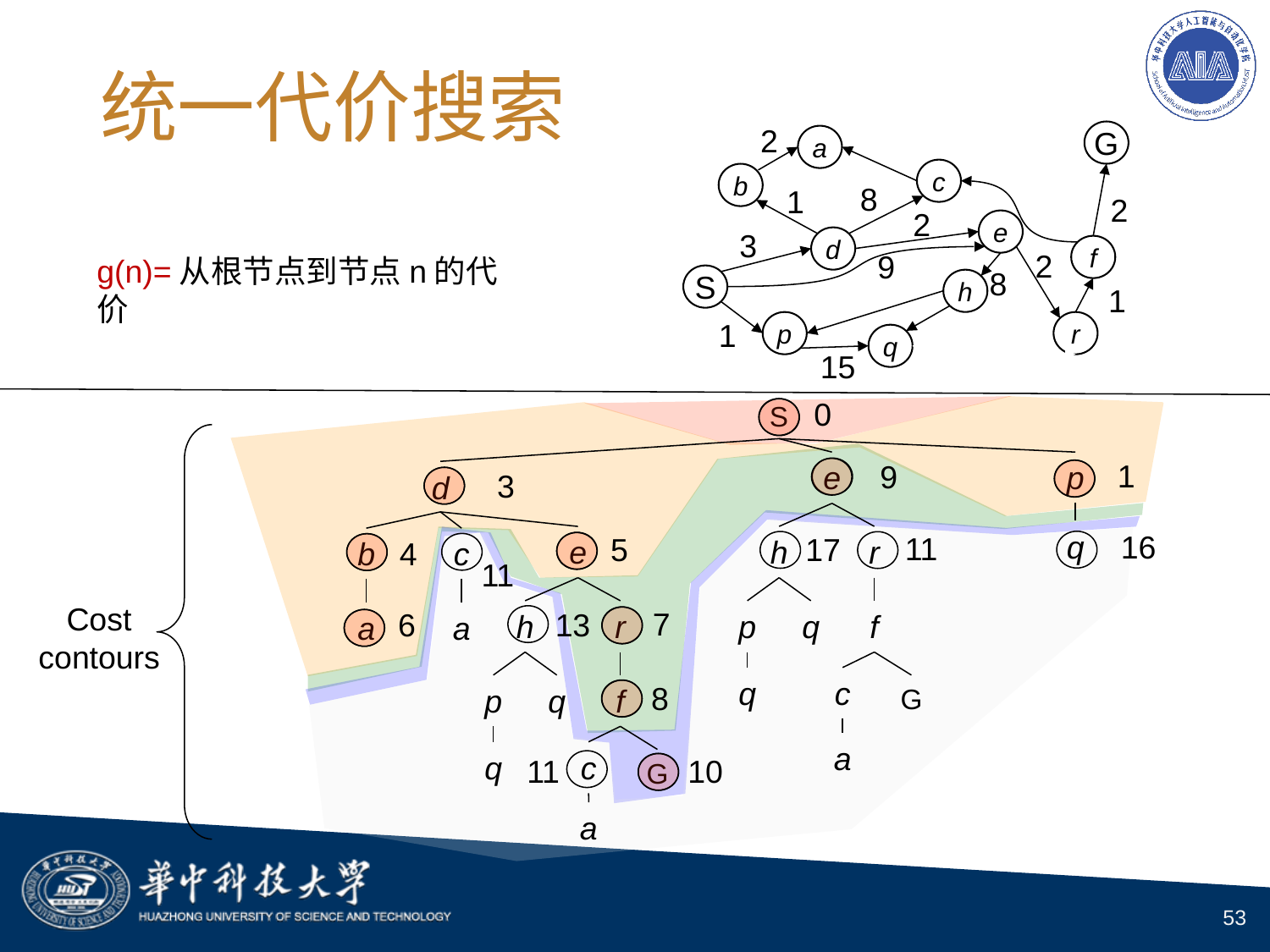

# 统一代价搜索
2
G
a
c
b
e
d
f
S
h
p
r
q
8
1
2
2
3
2
9
g(n)=从根节点到节点n的代价
8
1
1
15
0

S
e
h
r
p
q
f
q
c
G
a
p
d
q
e
h
r
p
q
f
q
c
G
a
b
c
a
a

1
9

3

16
11
5
17
4

11
Cost contours
7
6
13

8

11
10

53